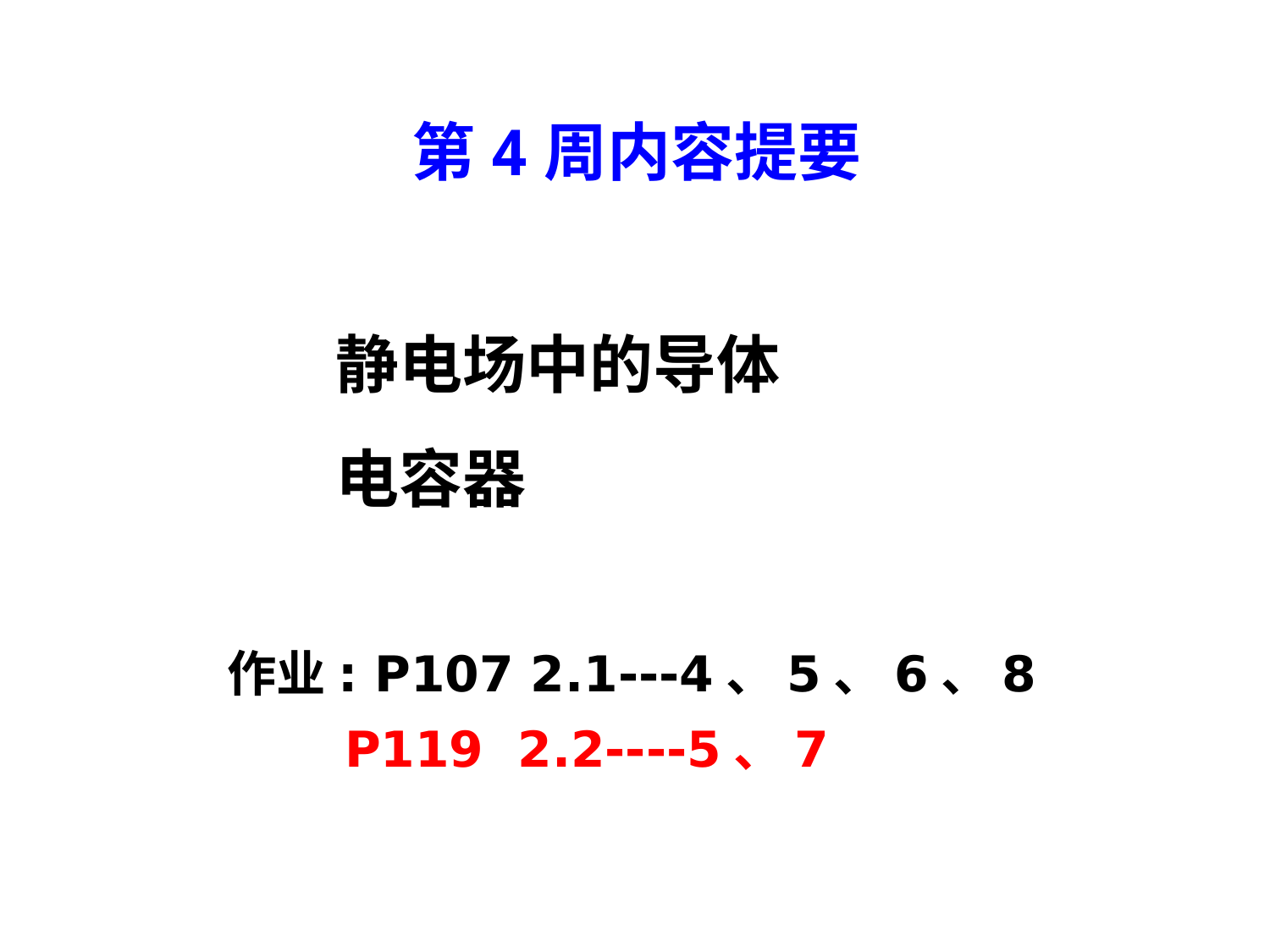

第4周内容提要
静电场中的导体
电容器
作业: P107 2.1---4、5、6、8
 P119  2.2----5、7